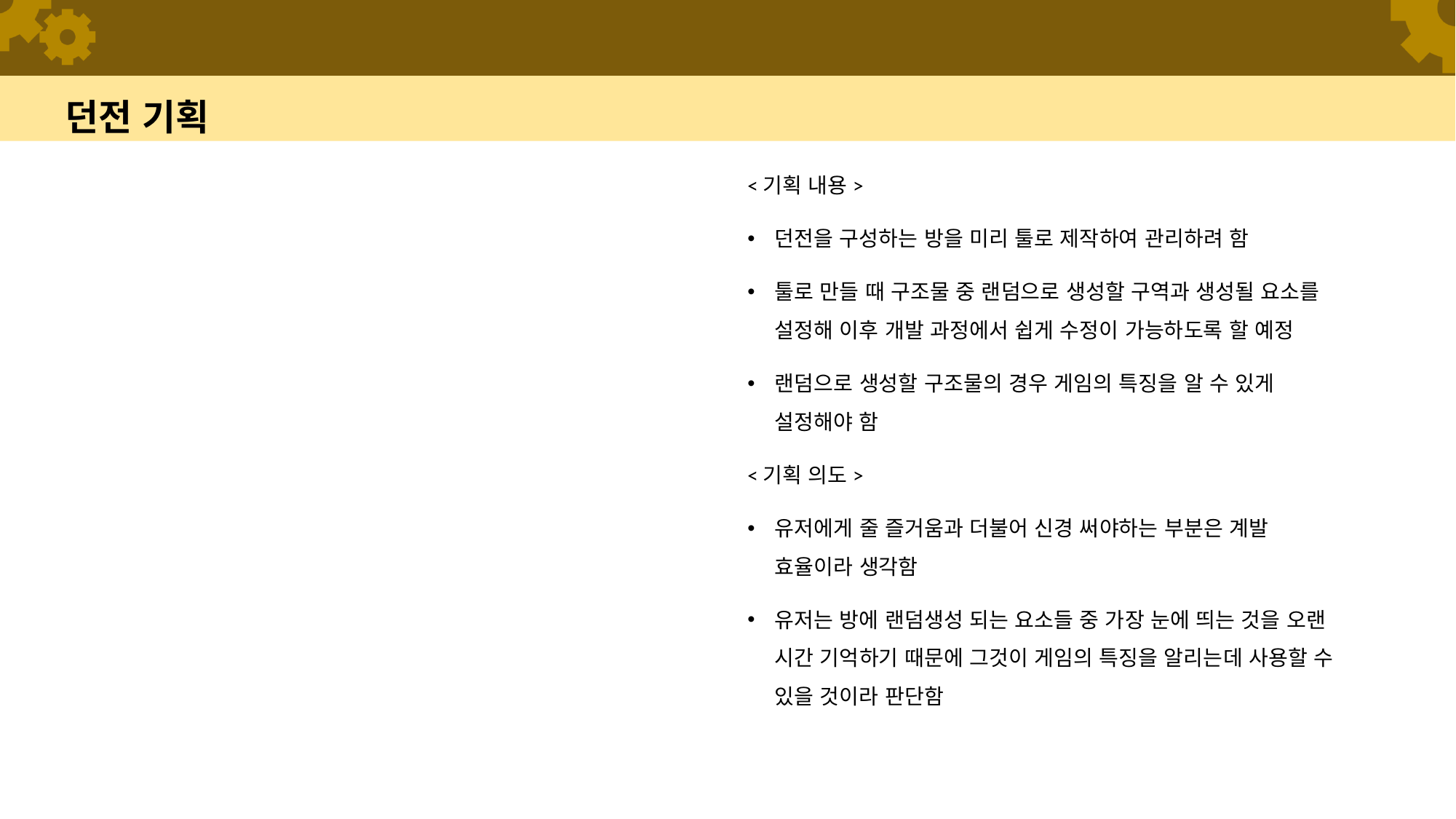

# 던전 기획

<기획 내용>
던전을 구성하는 방을 미리 툴로 제작하여 관리하려 함
툴로 만들 때 구조물 중 랜덤으로 생성할 구역과 생성될 요소를 설정해 이후 개발 과정에서 쉽게 수정이 가능하도록 할 예정
랜덤으로 생성할 구조물의 경우 게임의 특징을 알 수 있게 설정해야 함
<기획 의도>
유저에게 줄 즐거움과 더불어 신경 써야하는 부분은 계발 효율이라 생각함
유저는 방에 랜덤생성 되는 요소들 중 가장 눈에 띄는 것을 오랜 시간 기억하기 때문에 그것이 게임의 특징을 알리는데 사용할 수 있을 것이라 판단함